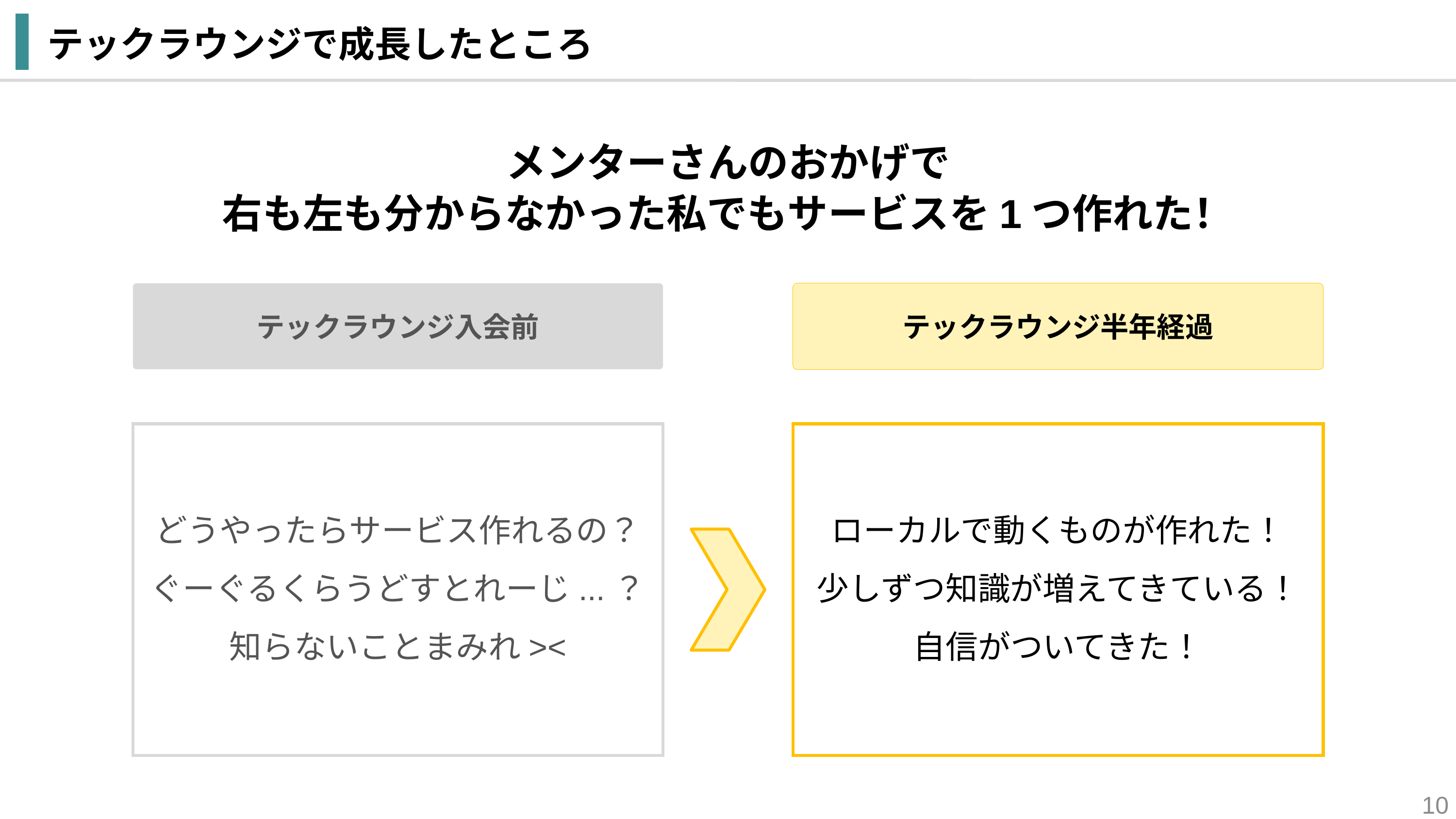

テックラウンジで成長したところ

メンターさんのおかげで
右も左も分からなかった私でもサービスを1つ作れた！
テックラウンジ入会前
テックラウンジ半年経過

どうやったらサービス作れるの？
ぐーぐるくらうどすとれーじ...？
知らないことまみれ><

ローカルで動くものが作れた！
少しずつ知識が増えてきている！
自信がついてきた！

10